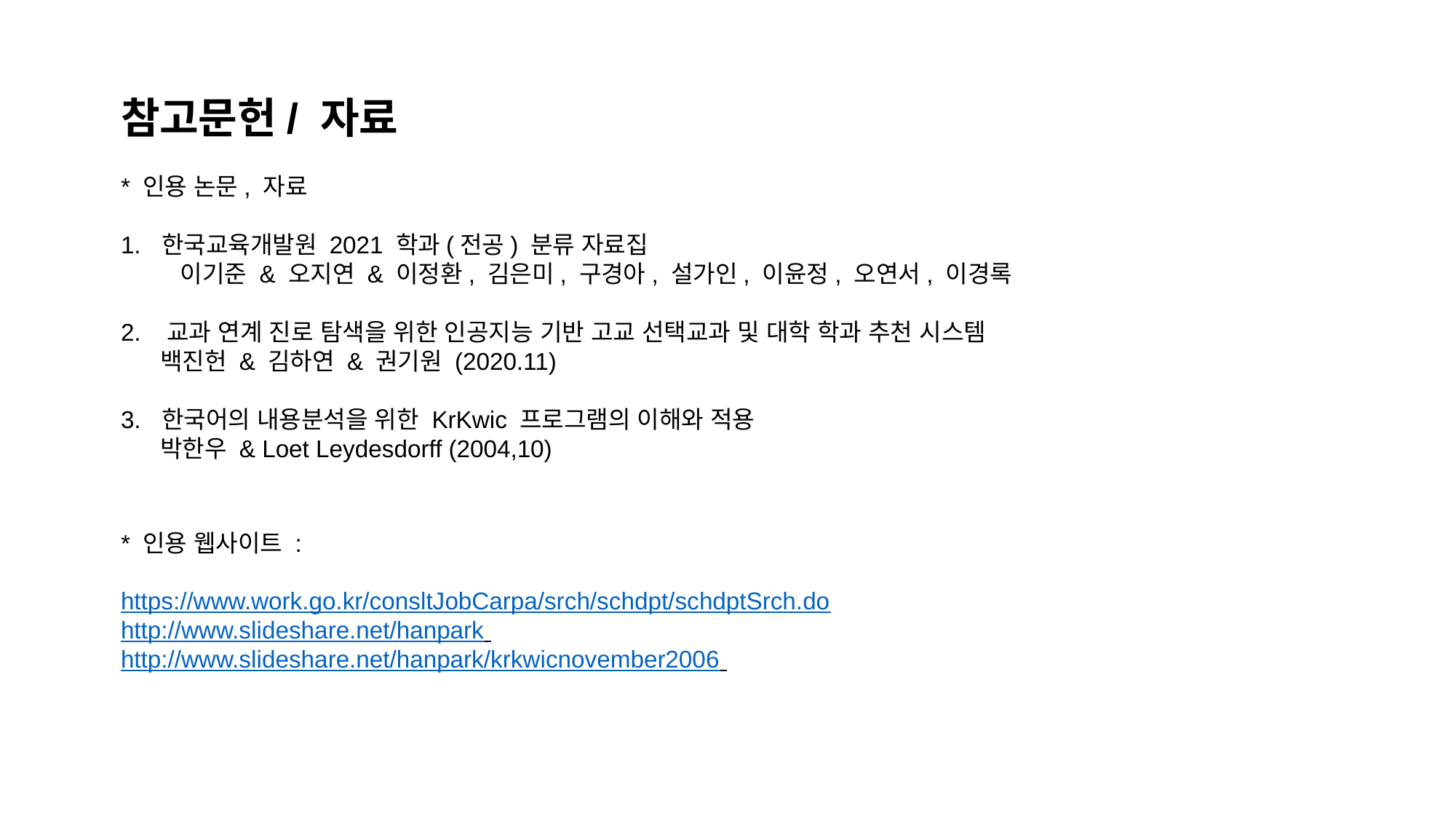

참고문헌/ 자료

* 인용 논문, 자료

한국교육개발원 2021 학과(전공) 분류 자료집
        이기준 & 오지연 & 이정환, 김은미, 구경아, 설가인, 이윤정, 오연서, 이경록

2.   교과 연계 진로 탐색을 위한 인공지능 기반 고교 선택교과 및 대학 학과 추천 시스템
     백진헌 & 김하연 & 권기원 (2020.11)

한국어의 내용분석을 위한 KrKwic 프로그램의 이해와 적용
     박한우 & Loet Leydesdorff (2004,10)

* 인용 웹사이트 :

https://www.work.go.kr/consltJobCarpa/srch/schdpt/schdptSrch.do
http://www.slideshare.net/hanpark
http://www.slideshare.net/hanpark/krkwicnovember2006